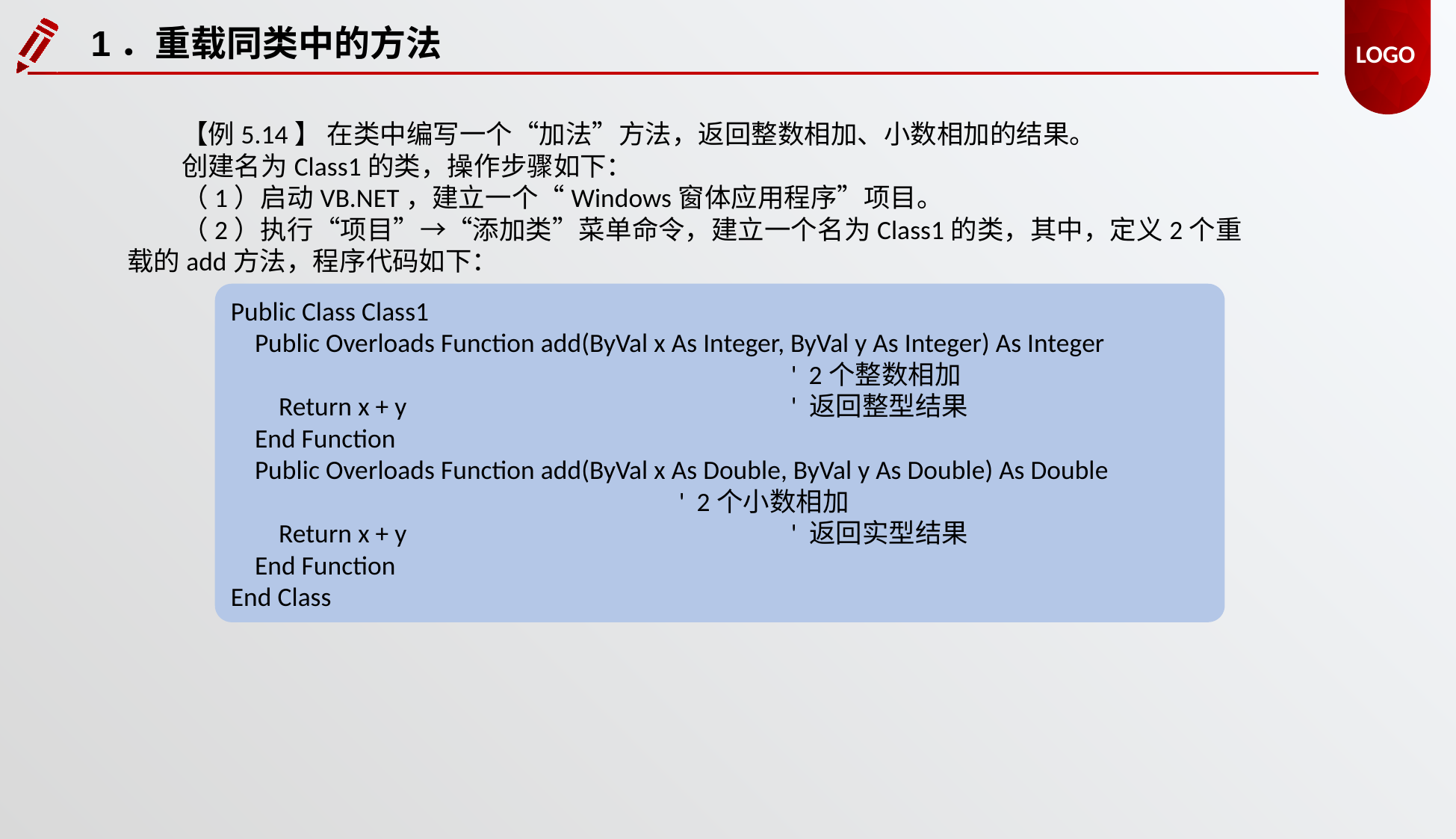

1．重载同类中的方法
【例5.14】 在类中编写一个“加法”方法，返回整数相加、小数相加的结果。
创建名为Class1的类，操作步骤如下：
（1）启动VB.NET，建立一个“Windows窗体应用程序”项目。
（2）执行“项目”→“添加类”菜单命令，建立一个名为Class1的类，其中，定义2个重载的add方法，程序代码如下：
Public Class Class1
    Public Overloads Function add(ByVal x As Integer, ByVal y As Integer) As Integer
					'  2个整数相加
        Return x + y 				' 返回整型结果
    End Function
    Public Overloads Function add(ByVal x As Double, ByVal y As Double) As Double 					'  2个小数相加
        Return x + y 				' 返回实型结果
    End Function
End Class